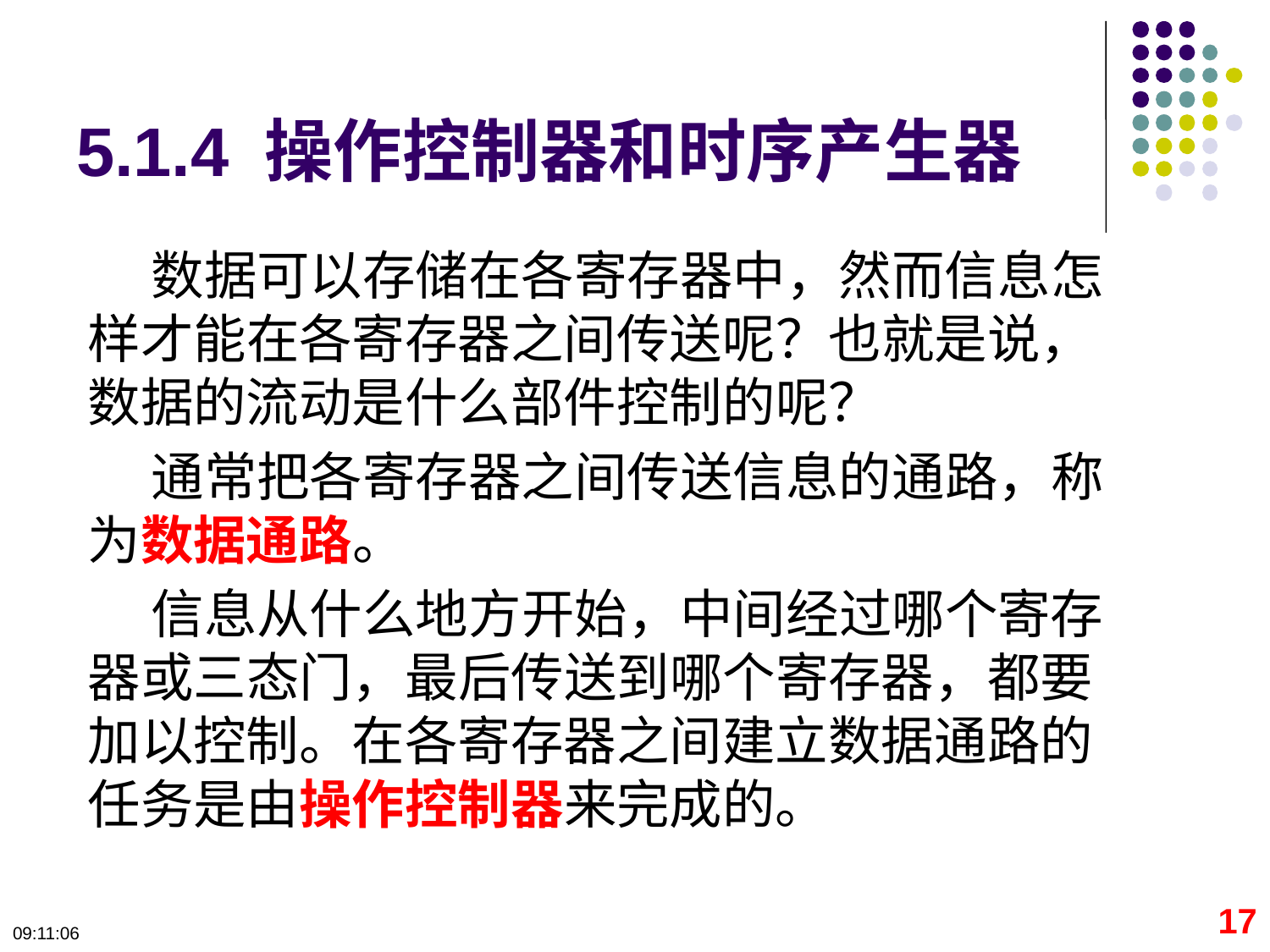

# 5.1.4 操作控制器和时序产生器
数据可以存储在各寄存器中，然而信息怎样才能在各寄存器之间传送呢？也就是说，数据的流动是什么部件控制的呢？
通常把各寄存器之间传送信息的通路，称为数据通路。
信息从什么地方开始，中间经过哪个寄存器或三态门，最后传送到哪个寄存器，都要加以控制。在各寄存器之间建立数据通路的任务是由操作控制器来完成的。
17
09:11:06